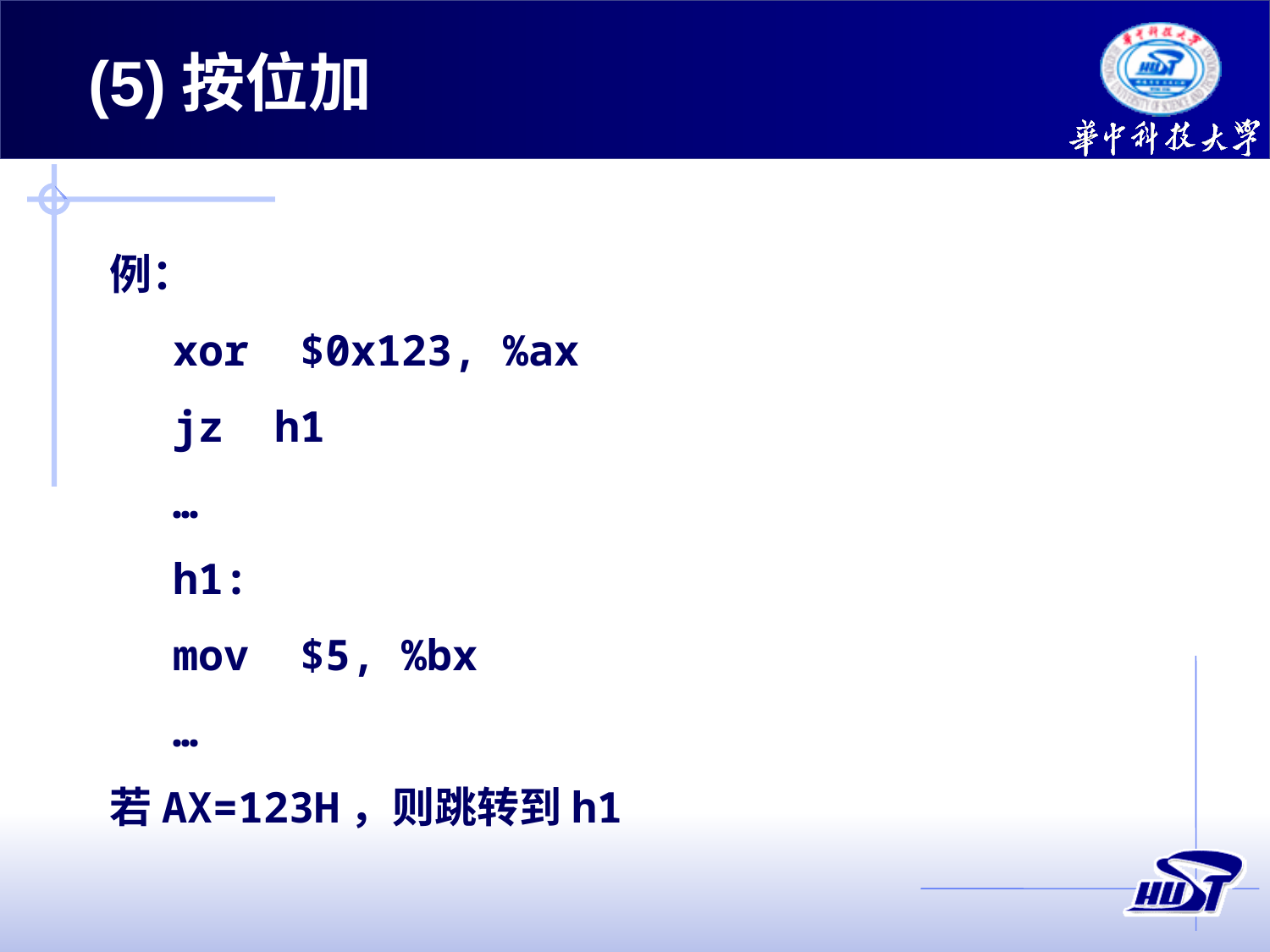

(5)按位加
例：
xor  $0x123, %ax
jz  h1
…
h1:
mov  $5, %bx
…
若AX=123H，则跳转到h1